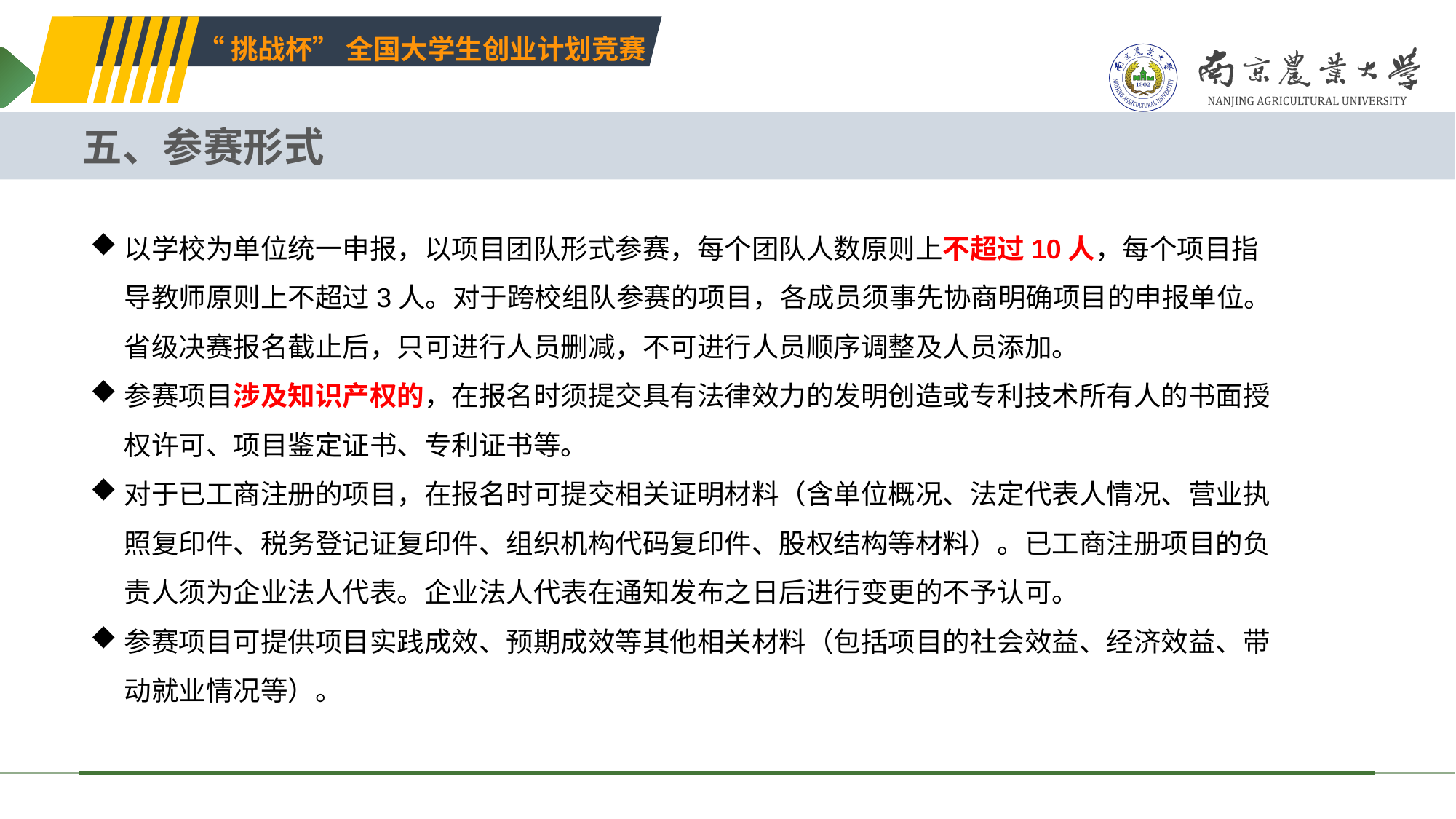

“挑战杯” 全国大学生创业计划竞赛

五、参赛形式

以学校为单位统一申报，以项目团队形式参赛，每个团队人数原则上不超过10人，每个项目指导教师原则上不超过3人。对于跨校组队参赛的项目，各成员须事先协商明确项目的申报单位。省级决赛报名截止后，只可进行人员删减，不可进行人员顺序调整及人员添加。
参赛项目涉及知识产权的，在报名时须提交具有法律效力的发明创造或专利技术所有人的书面授权许可、项目鉴定证书、专利证书等。
对于已工商注册的项目，在报名时可提交相关证明材料（含单位概况、法定代表人情况、营业执照复印件、税务登记证复印件、组织机构代码复印件、股权结构等材料）。已工商注册项目的负责人须为企业法人代表。企业法人代表在通知发布之日后进行变更的不予认可。
参赛项目可提供项目实践成效、预期成效等其他相关材料（包括项目的社会效益、经济效益、带动就业情况等）。